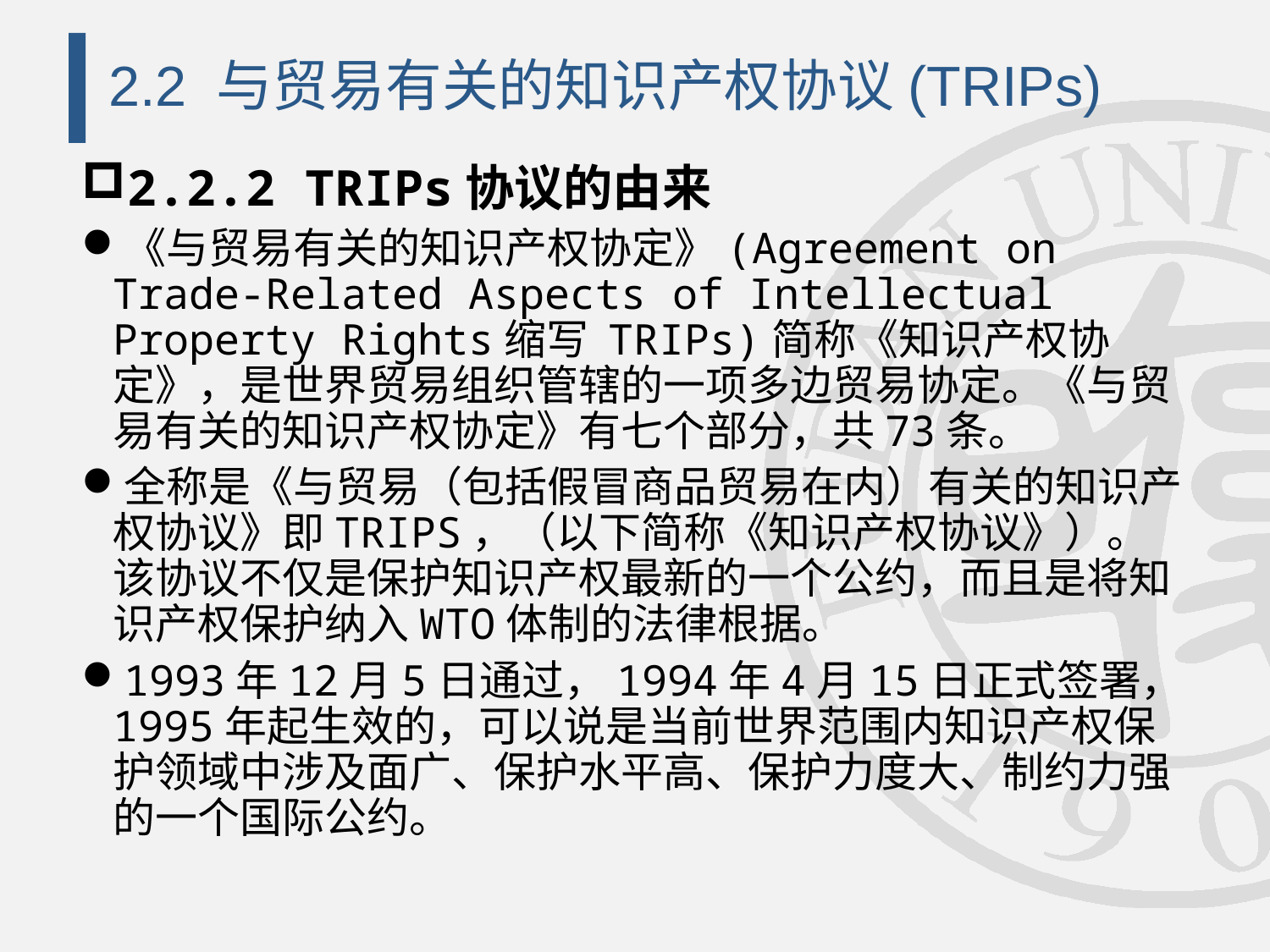

# 2.2 与贸易有关的知识产权协议(TRIPs)
2.2.2 TRIPs协议的由来
《与贸易有关的知识产权协定》(Agreement on Trade-Related Aspects of Intellectual Property Rights缩写 TRIPs)简称《知识产权协定》，是世界贸易组织管辖的一项多边贸易协定。《与贸易有关的知识产权协定》有七个部分，共73条。
全称是《与贸易（包括假冒商品贸易在内）有关的知识产权协议》即TRIPS，（以下简称《知识产权协议》）。该协议不仅是保护知识产权最新的一个公约，而且是将知识产权保护纳入WTO体制的法律根据。
1993年12月5日通过，1994年4月15日正式签署，1995年起生效的，可以说是当前世界范围内知识产权保护领域中涉及面广、保护水平高、保护力度大、制约力强的一个国际公约。